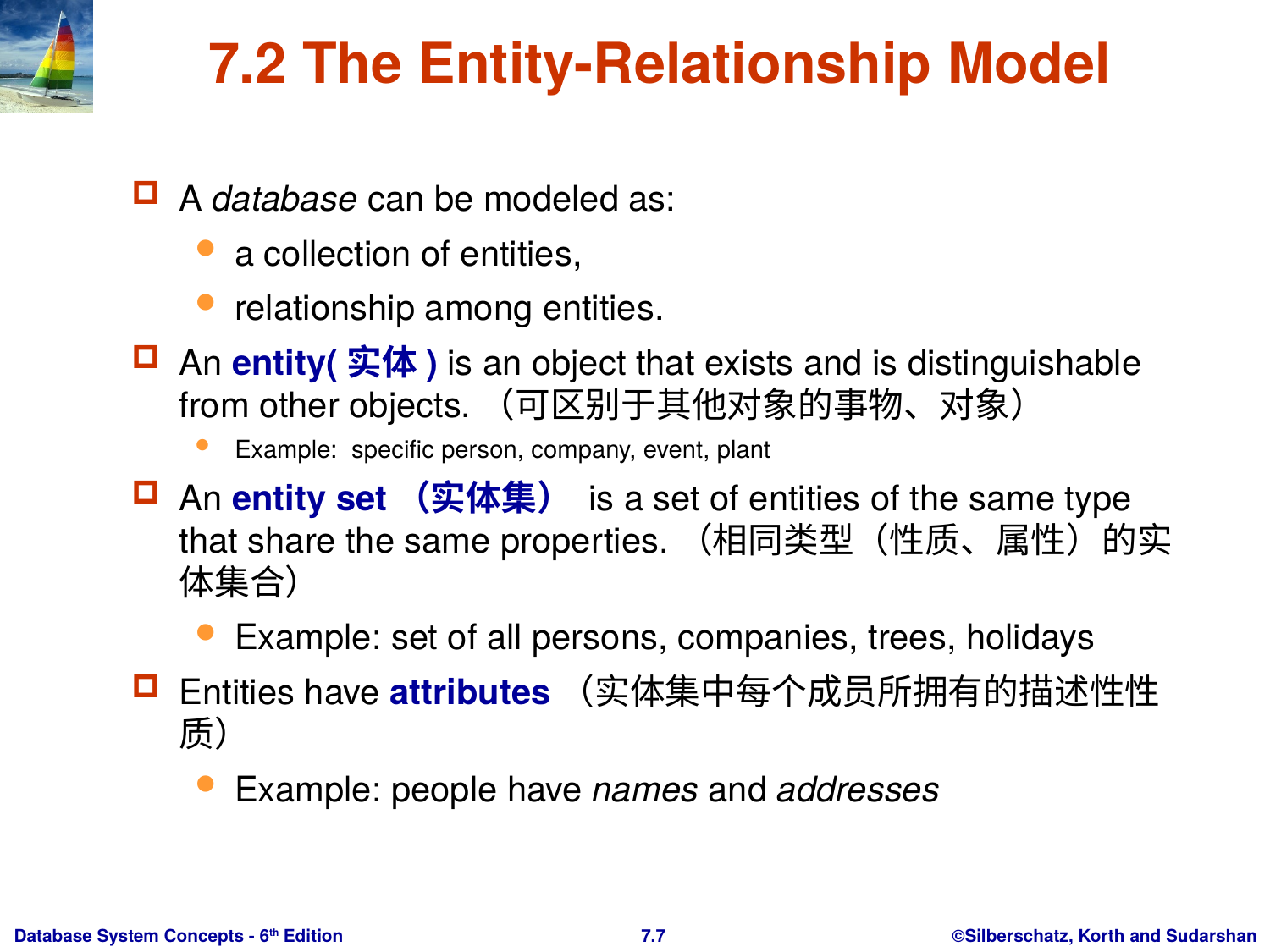

# 7.2 The Entity-Relationship Model
A database can be modeled as:
a collection of entities,
relationship among entities.
An entity(实体) is an object that exists and is distinguishable from other objects.（可区别于其他对象的事物、对象）
Example:  specific person, company, event, plant
An entity set（实体集） is a set of entities of the same type that share the same properties.（相同类型（性质、属性）的实体集合）
Example: set of all persons, companies, trees, holidays
Entities have attributes（实体集中每个成员所拥有的描述性性质）
Example: people have names and addresses